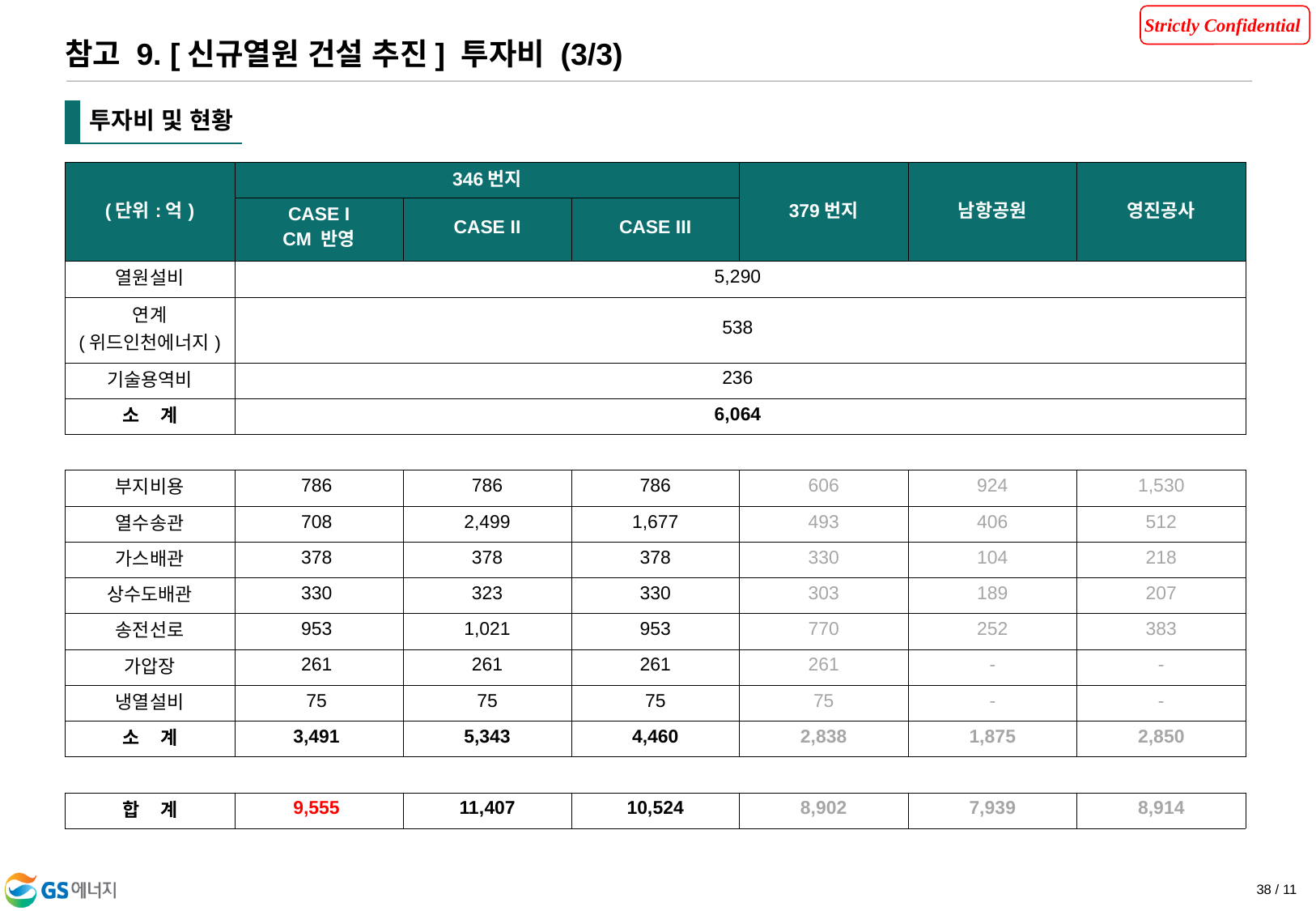

참고 9. [신규열원 건설 추진] 투자비 (3/3)
투자비 및 현황

| (단위:억) | 346번지 |  |  | 379번지 | 남항공원 | 영진공사 |
| --- | --- | --- | --- | --- | --- | --- |
|  | CASE I CM 반영 | CASE II | CASE III |  |  |  |
| 열원설비 | 5,290 |  |  |  |  |  |
| 연계 (위드인천에너지) | 538 |  |  |  |  |  |
| 기술용역비 | 236 |  |  |  |  |  |
| 소    계 | 6,064 |  |  |  |  |  |
|  |  |  |  |  |  |  |
| 부지비용 | 786 | 786 | 786 | 606 | 924 | 1,530 |
| 열수송관 | 708 | 2,499 | 1,677 | 493 | 406 | 512 |
| 가스배관 | 378 | 378 | 378 | 330 | 104 | 218 |
| 상수도배관 | 330 | 323 | 330 | 303 | 189 | 207 |
| 송전선로 | 953 | 1,021 | 953 | 770 | 252 | 383 |
| 가압장 | 261 | 261 | 261 | 261 | - | - |
| 냉열설비 | 75 | 75 | 75 | 75 | - | - |
| 소    계 | 3,491 | 5,343 | 4,460 | 2,838 | 1,875 | 2,850 |
|  |  |  |  |  |  |  |
| 합    계 | 9,555 | 11,407 | 10,524 | 8,902 | 7,939 | 8,914 |